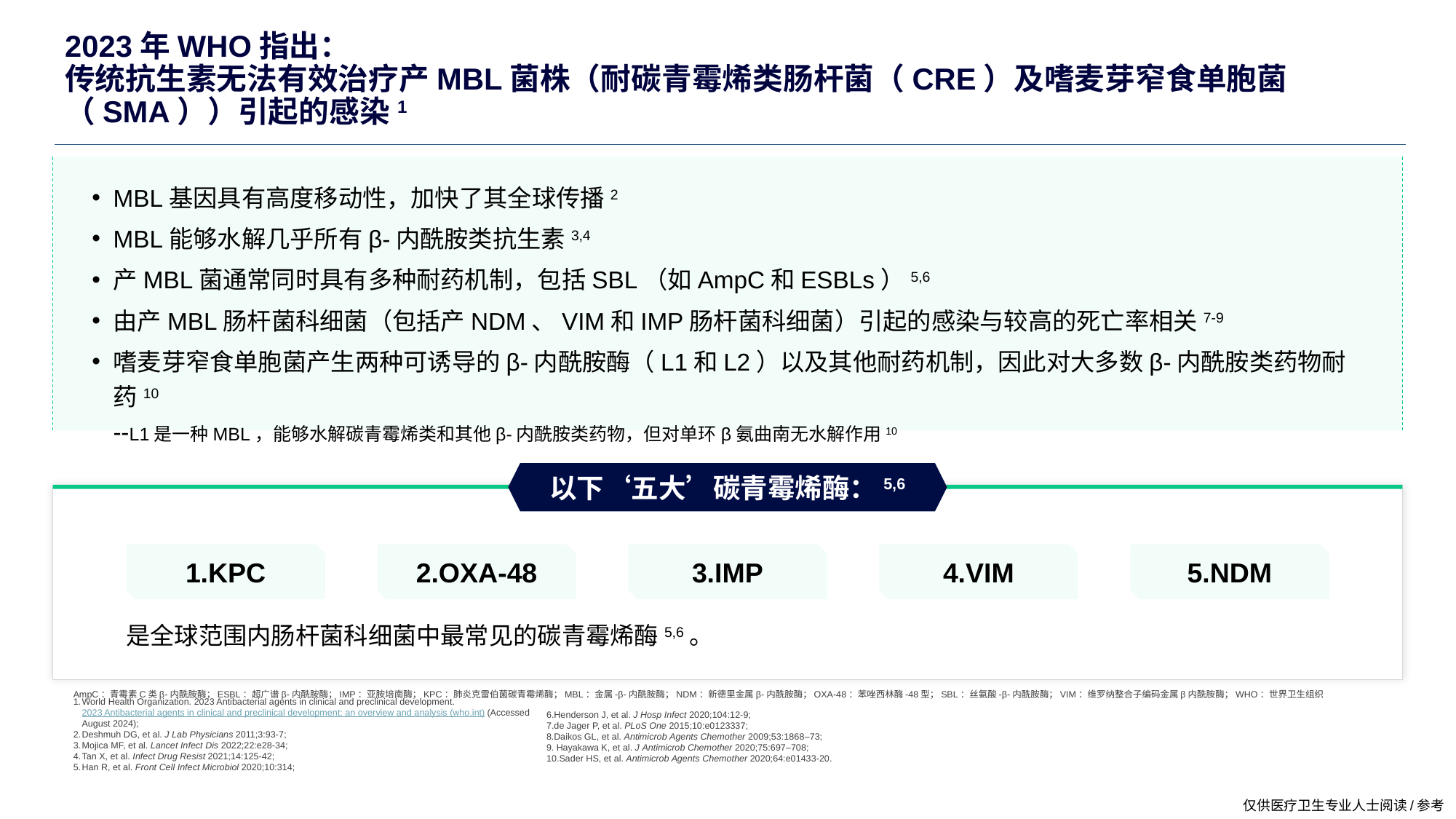

### Chart

| Category |
|---|
# 2023年WHO指出：
传统抗生素无法有效治疗产MBL菌株（耐碳青霉烯类肠杆菌（CRE）及嗜麦芽窄食单胞菌（SMA））引起的感染1

MBL基因具有高度移动性，加快了其全球传播2
MBL能够水解几乎所有β-内酰胺类抗生素3,4
产MBL菌通常同时具有多种耐药机制，包括SBL（如AmpC和ESBLs）5,6
由产MBL肠杆菌科细菌（包括产NDM、VIM和IMP肠杆菌科细菌）引起的感染与较高的死亡率相关7-9
嗜麦芽窄食单胞菌产生两种可诱导的β-内酰胺酶（L1和L2）以及其他耐药机制，因此对大多数β-内酰胺类药物耐药10
--L1是一种MBL，能够水解碳青霉烯类和其他β-内酰胺类药物，但对单环β氨曲南无水解作用10
以下‘五大’碳青霉烯酶：5,6

1.KPC
2.OXA-48
3.IMP
4.VIM
5.NDM
是全球范围内肠杆菌科细菌中最常见的碳青霉烯酶5,6。
6.Henderson J, et al. J Hosp Infect 2020;104:12-9;
7.de Jager P, et al. PLoS One 2015;10:e0123337;
8.Daikos GL, et al. Antimicrob Agents Chemother 2009;53:1868–73;
9. Hayakawa K, et al. J Antimicrob Chemother 2020;75:697–708;
10.Sader HS, et al. Antimicrob Agents Chemother 2020;64:e01433-20.
AmpC：青霉素C类β-内酰胺酶；ESBL：超广谱β-内酰胺酶；IMP：亚胺培南酶；KPC：肺炎克雷伯菌碳青霉烯酶；MBL：金属-β-内酰胺酶；NDM：新德里金属β-内酰胺酶；OXA-48：苯唑西林酶-48型；SBL：丝氨酸-β-内酰胺酶；VIM：维罗纳整合子编码金属β内酰胺酶；WHO：世界卫生组织
World Health Organization. 2023 Antibacterial agents in clinical and preclinical development. 2023 Antibacterial agents in clinical and preclinical development: an overview and analysis (who.int) (Accessed August 2024);
Deshmuh DG, et al. J Lab Physicians 2011;3:93-7;
Mojica MF, et al. Lancet Infect Dis 2022;22:e28-34;
Tan X, et al. Infect Drug Resist 2021;14:125-42;
Han R, et al. Front Cell Infect Microbiol 2020;10:314;
仅供医疗卫生专业人士阅读/参考